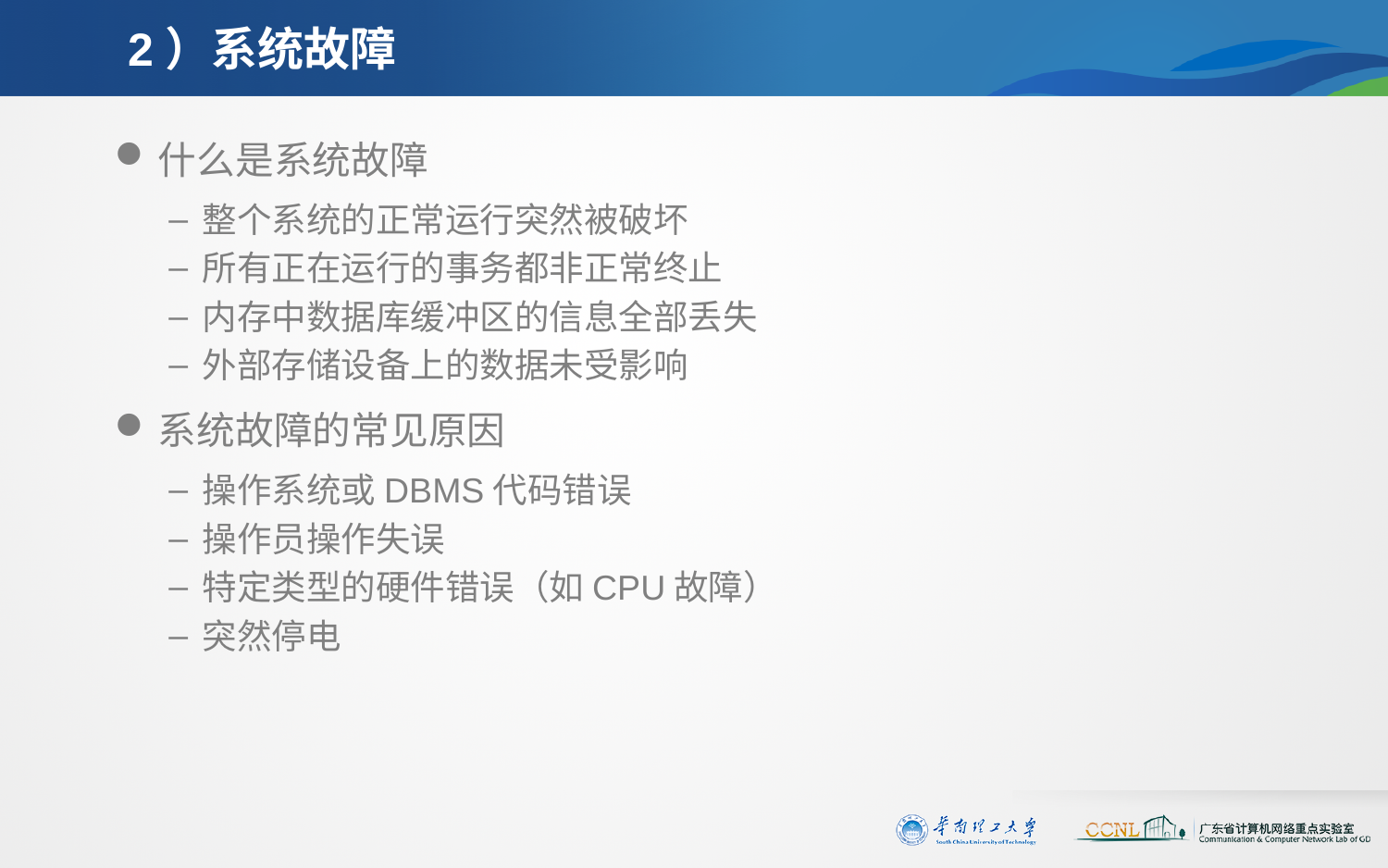

# 2）系统故障
什么是系统故障
整个系统的正常运行突然被破坏
所有正在运行的事务都非正常终止
内存中数据库缓冲区的信息全部丢失
外部存储设备上的数据未受影响
系统故障的常见原因
操作系统或DBMS代码错误
操作员操作失误
特定类型的硬件错误（如CPU故障）
突然停电